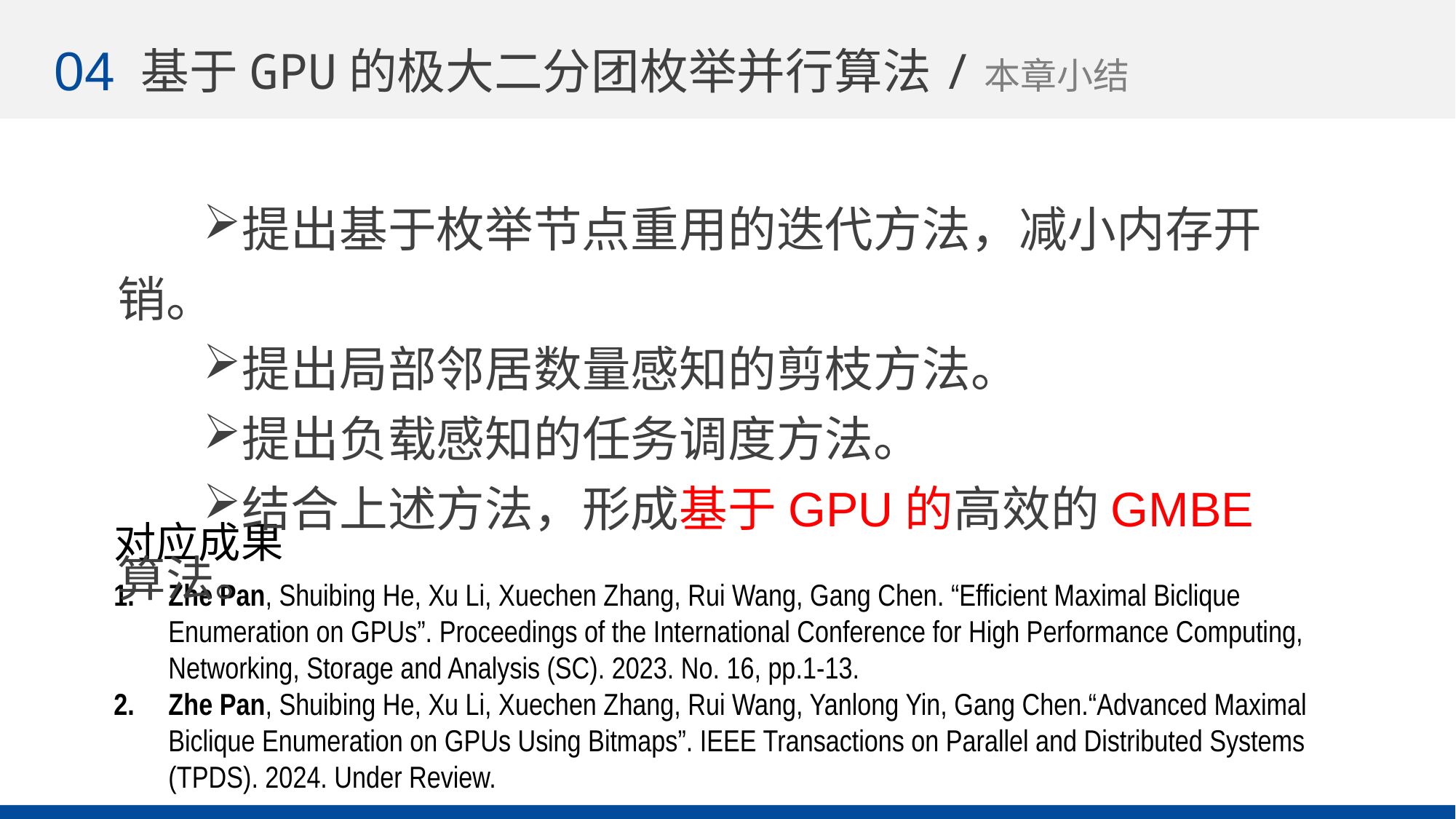

04
基于GPU的极大二分团枚举并行算法/本章小结
提出基于枚举节点重用的迭代方法，减小内存开销。
提出局部邻居数量感知的剪枝方法。
提出负载感知的任务调度方法。
结合上述方法，形成基于GPU的高效的GMBE算法。
对应成果
Zhe Pan, Shuibing He, Xu Li, Xuechen Zhang, Rui Wang, Gang Chen. “Efficient Maximal Biclique Enumeration on GPUs”. Proceedings of the International Conference for High Performance Computing, Networking, Storage and Analysis (SC). 2023. No. 16, pp.1-13.
Zhe Pan, Shuibing He, Xu Li, Xuechen Zhang, Rui Wang, Yanlong Yin, Gang Chen.“Advanced Maximal Biclique Enumeration on GPUs Using Bitmaps”. IEEE Transactions on Parallel and Distributed Systems (TPDS). 2024. Under Review.